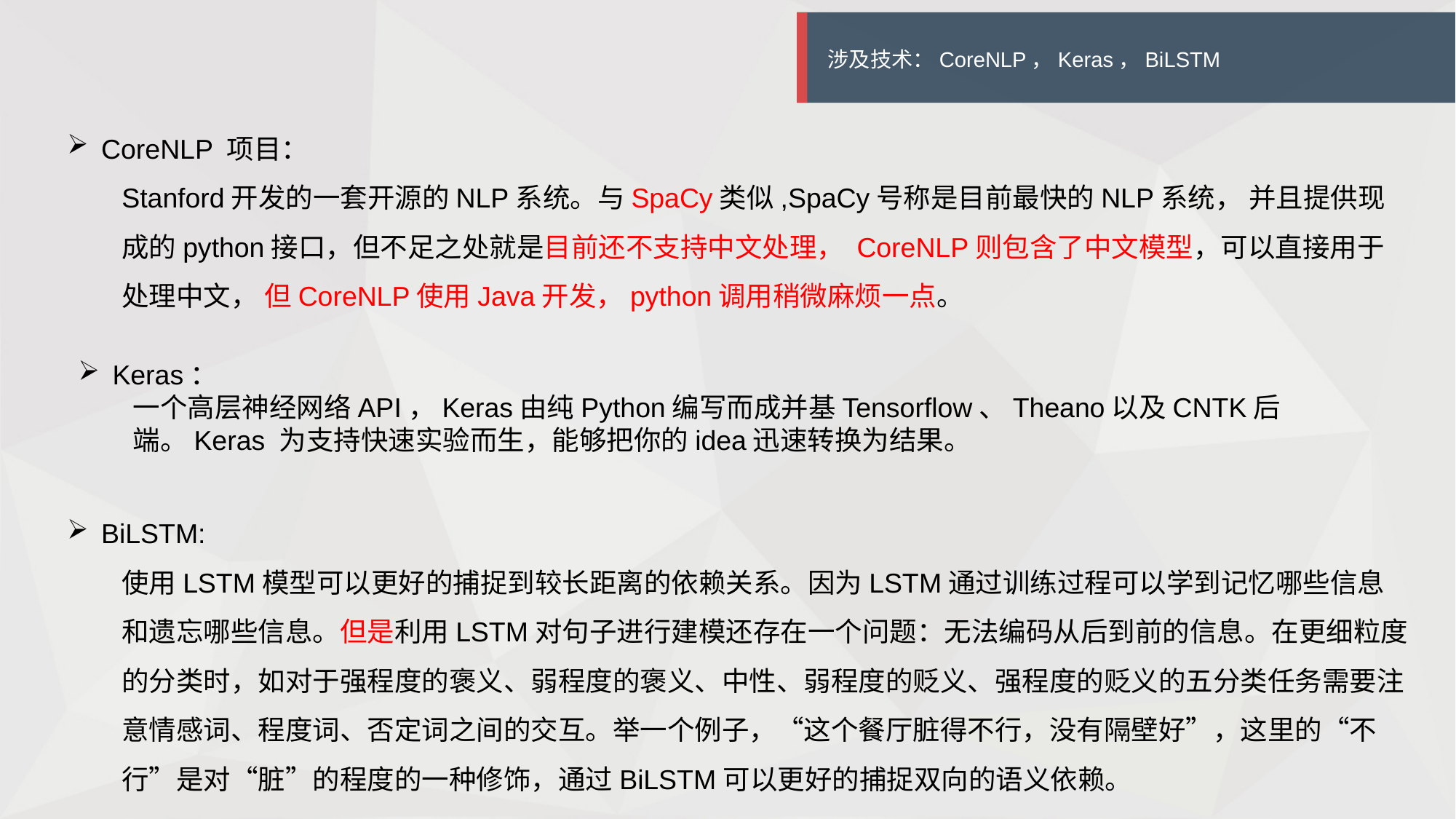

涉及技术：CoreNLP，Keras，BiLSTM
CoreNLP 项目：
Stanford开发的一套开源的NLP系统。与SpaCy类似,SpaCy号称是目前最快的NLP系统， 并且提供现成的python接口，但不足之处就是目前还不支持中文处理， CoreNLP则包含了中文模型，可以直接用于处理中文， 但CoreNLP使用Java开发，python调用稍微麻烦一点。
Keras：
一个高层神经网络API，Keras由纯Python编写而成并基Tensorflow、Theano以及CNTK后端。Keras 为支持快速实验而生，能够把你的idea迅速转换为结果。
BiLSTM:
使用LSTM模型可以更好的捕捉到较长距离的依赖关系。因为LSTM通过训练过程可以学到记忆哪些信息和遗忘哪些信息。但是利用LSTM对句子进行建模还存在一个问题：无法编码从后到前的信息。在更细粒度的分类时，如对于强程度的褒义、弱程度的褒义、中性、弱程度的贬义、强程度的贬义的五分类任务需要注意情感词、程度词、否定词之间的交互。举一个例子，“这个餐厅脏得不行，没有隔壁好”，这里的“不行”是对“脏”的程度的一种修饰，通过BiLSTM可以更好的捕捉双向的语义依赖。